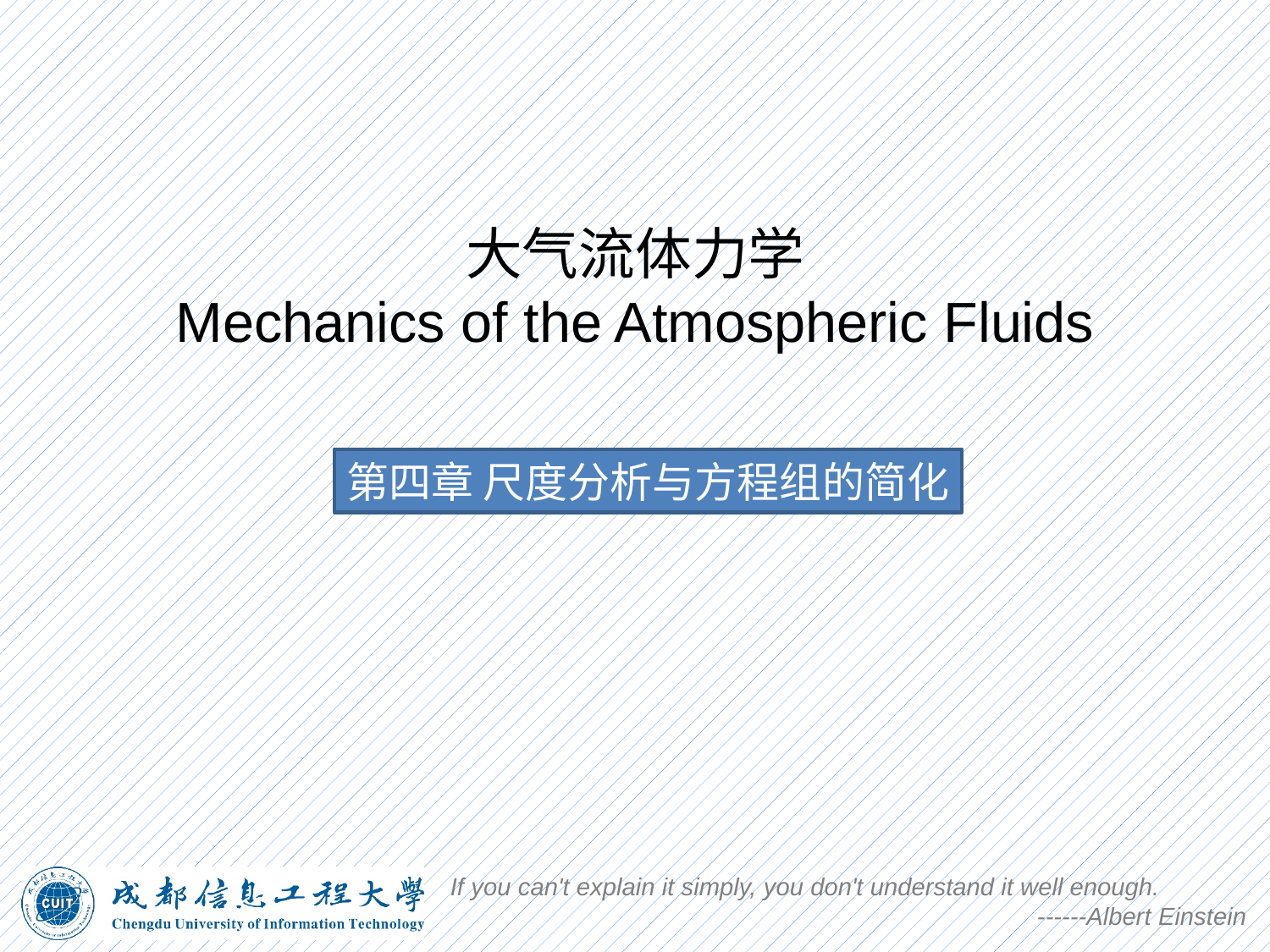

# 大气流体力学 Mechanics of the Atmospheric Fluids
第四章 尺度分析与方程组的简化
If you can't explain it simply, you don't understand it well enough.
------Albert Einstein